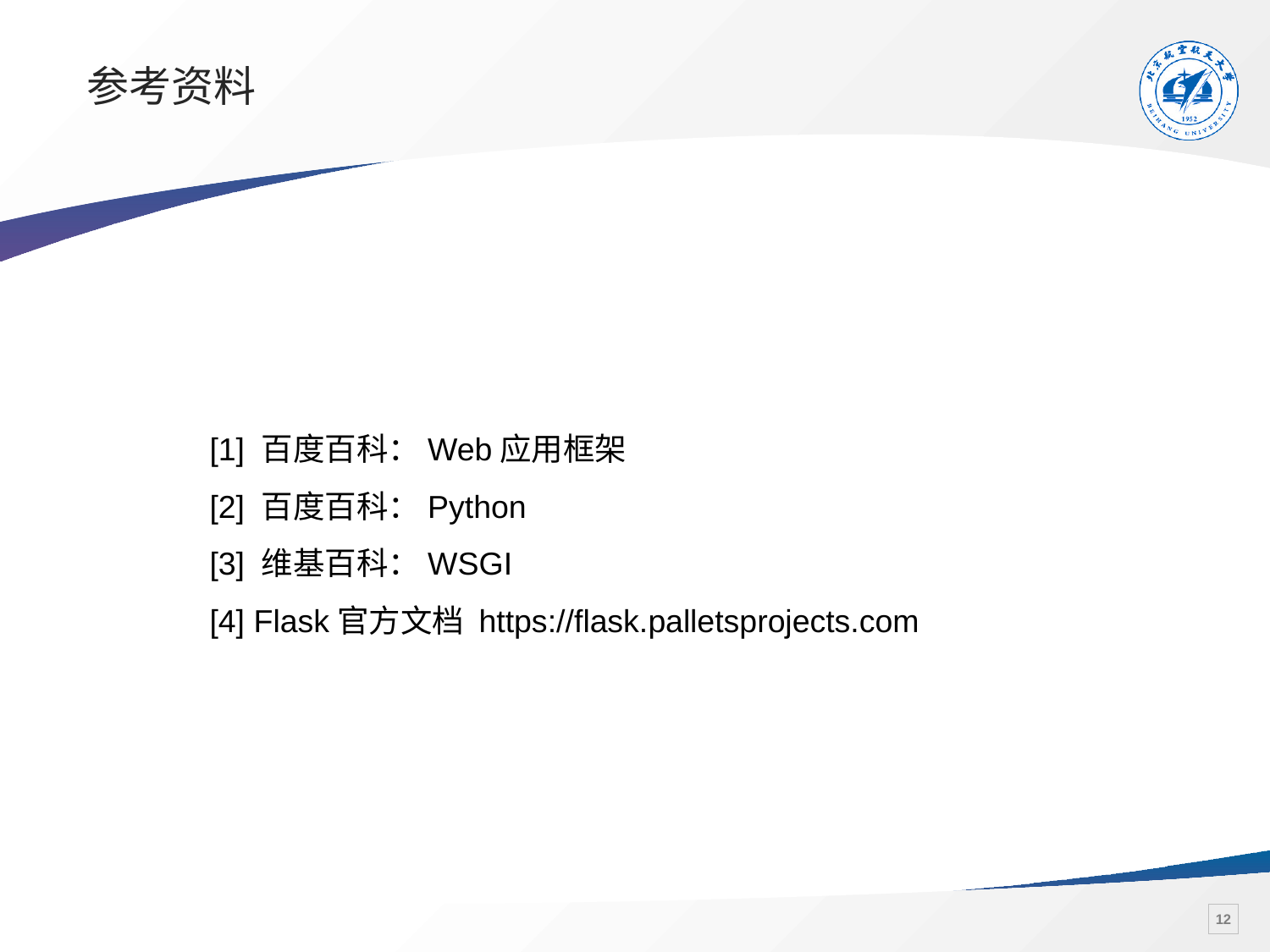

# 参考资料
[1] 百度百科：Web应用框架
[2] 百度百科：Python
[3] 维基百科：WSGI
[4] Flask官方文档 https://flask.palletsprojects.com